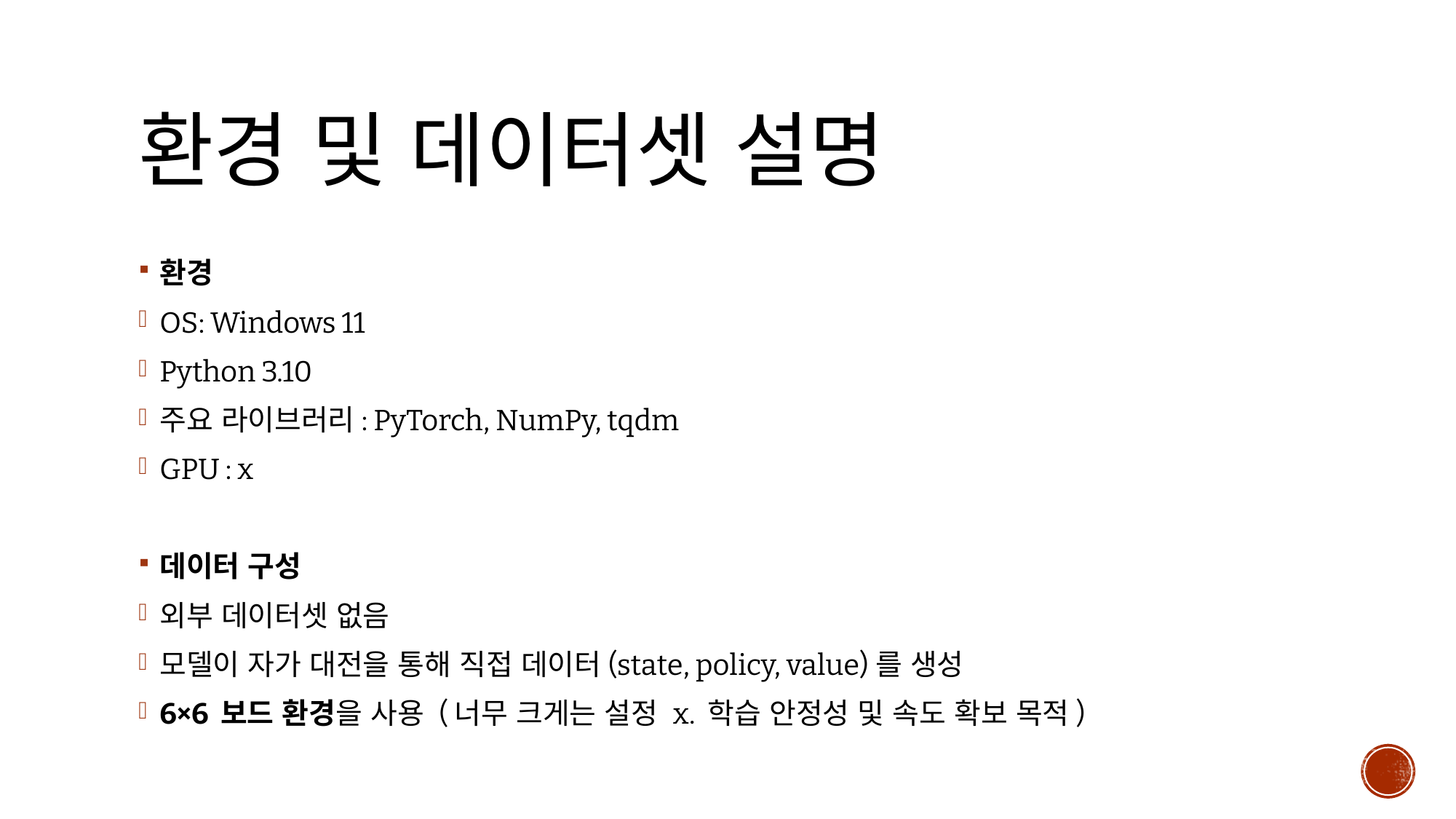

# 환경 및 데이터셋 설명
환경
OS: Windows 11
Python 3.10
주요 라이브러리: PyTorch, NumPy, tqdm
GPU : x

데이터 구성
외부 데이터셋 없음
모델이 자가 대전을 통해 직접 데이터(state, policy, value)를 생성
6×6 보드 환경을 사용 (너무 크게는 설정 x. 학습 안정성 및 속도 확보 목적)